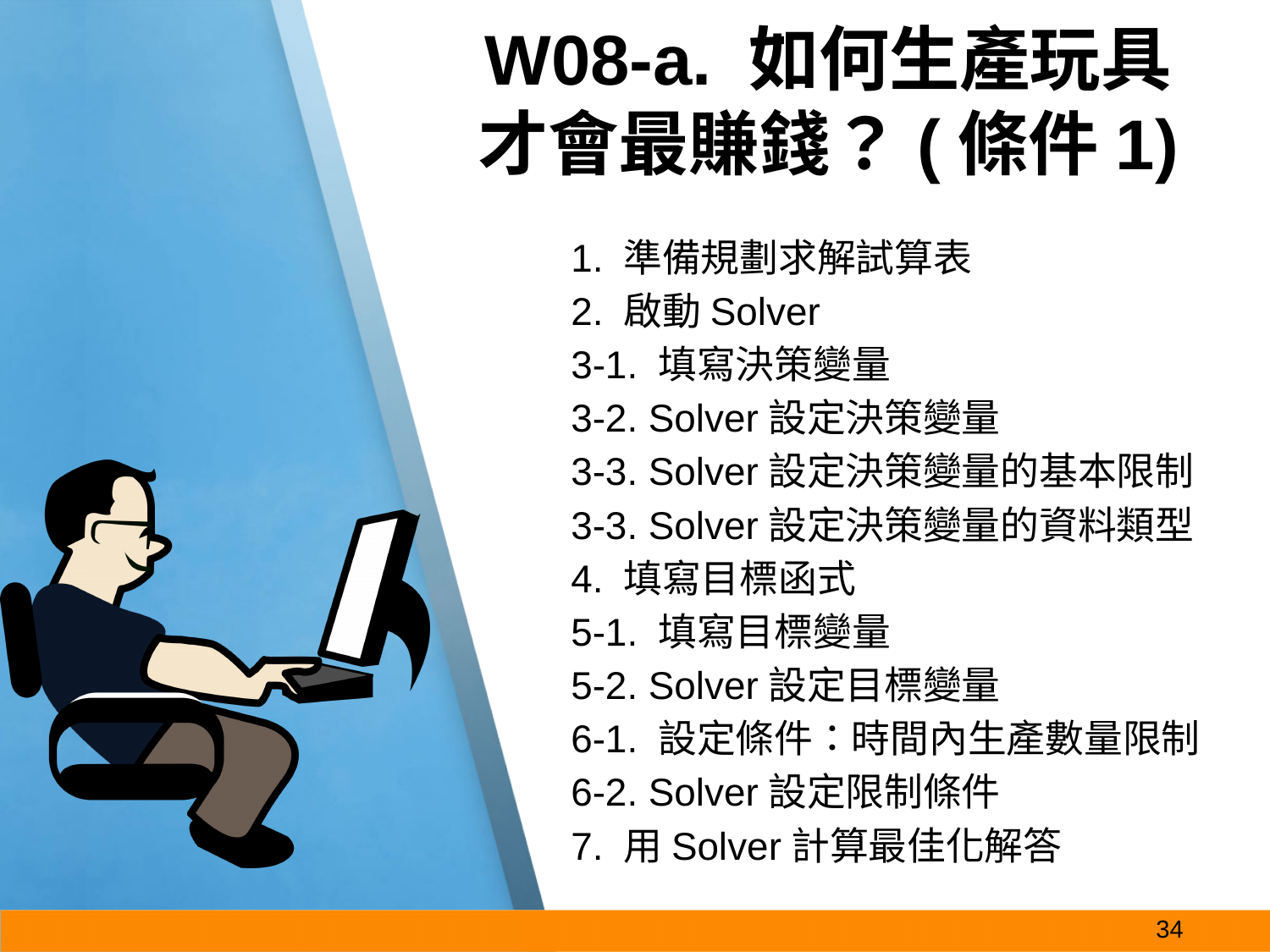

# W08-a. 如何生產玩具才會最賺錢？(條件1)
1. 準備規劃求解試算表
2. 啟動Solver
3-1. 填寫決策變量
3-2. Solver設定決策變量
3-3. Solver設定決策變量的基本限制
3-3. Solver設定決策變量的資料類型
4. 填寫目標函式
5-1. 填寫目標變量
5-2. Solver設定目標變量
6-1. 設定條件：時間內生產數量限制
6-2. Solver設定限制條件
7. 用Solver計算最佳化解答
34